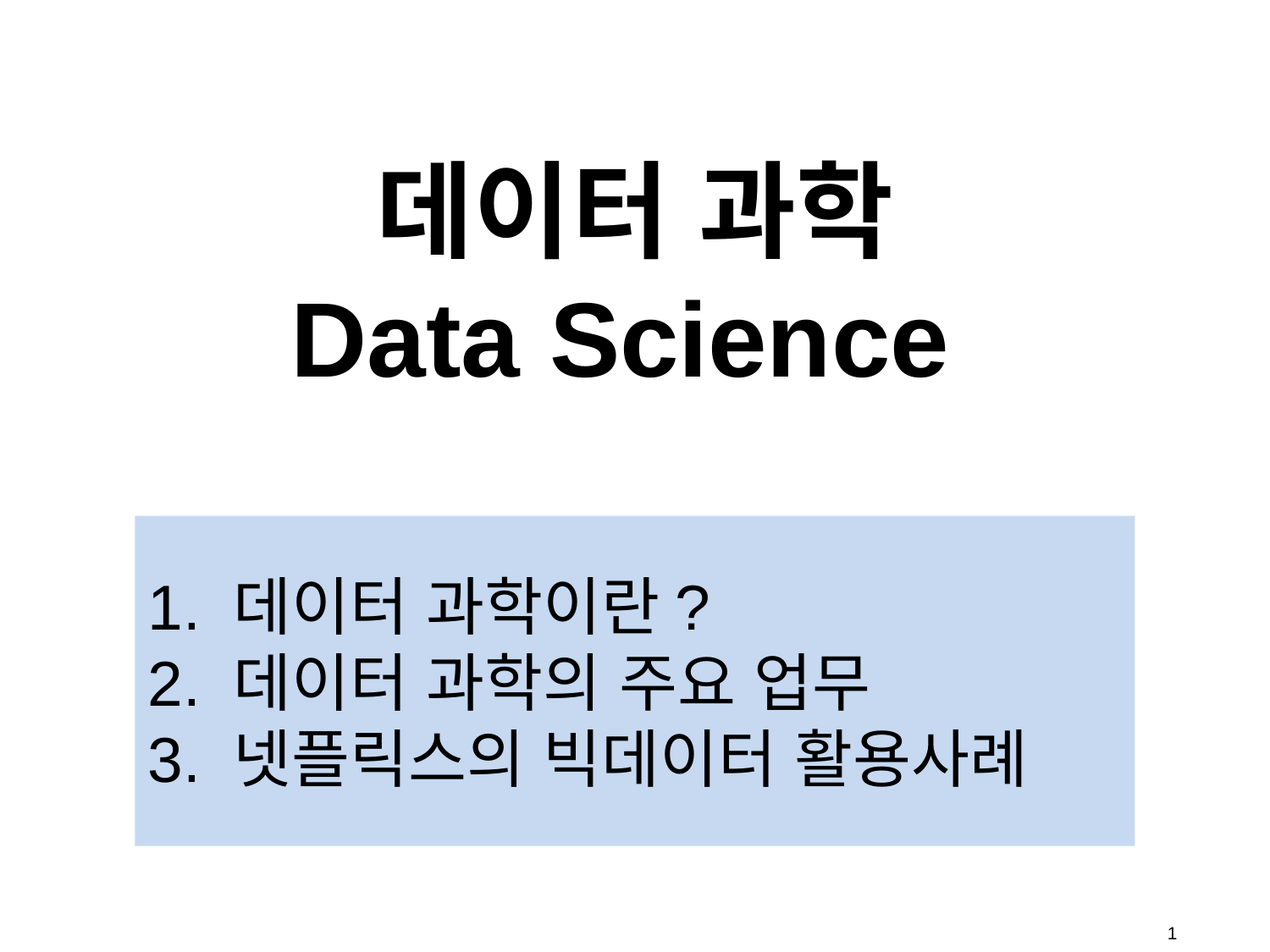

# 데이터 과학 Data Science
1. 데이터 과학이란?
2. 데이터 과학의 주요 업무
3. 넷플릭스의 빅데이터 활용사례
2019. 08. 13

온승엽 교수
한국 항공 대학교
소프트웨어학과
1